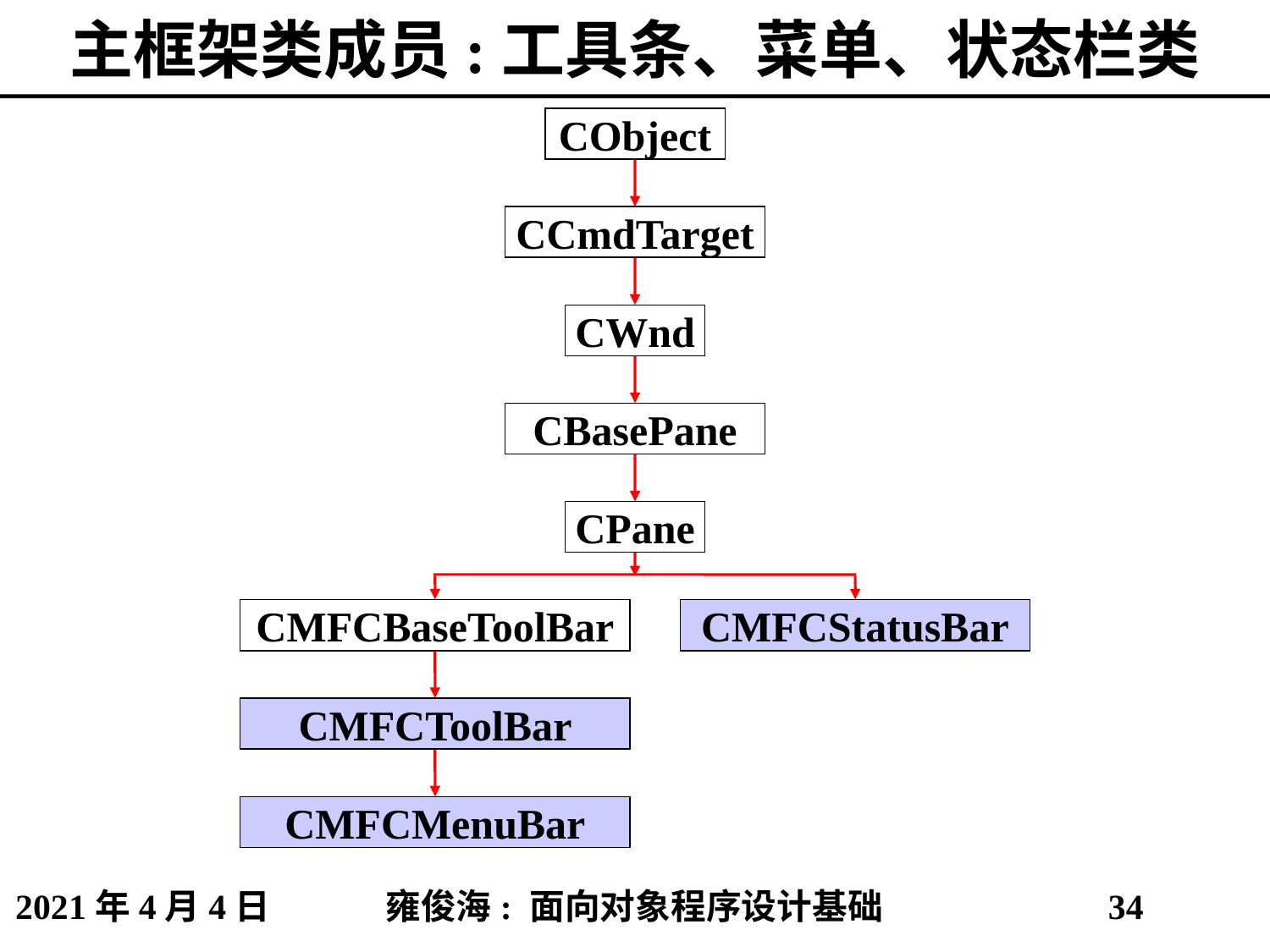

# 主框架类成员:工具条、菜单、状态栏类

CObject

CCmdTarget

CWnd

CBasePane

CPane

CMFCBaseToolBar
CMFCStatusBar

CMFCToolBar

CMFCMenuBar
2021年4月4日
雍俊海: 面向对象程序设计基础
34